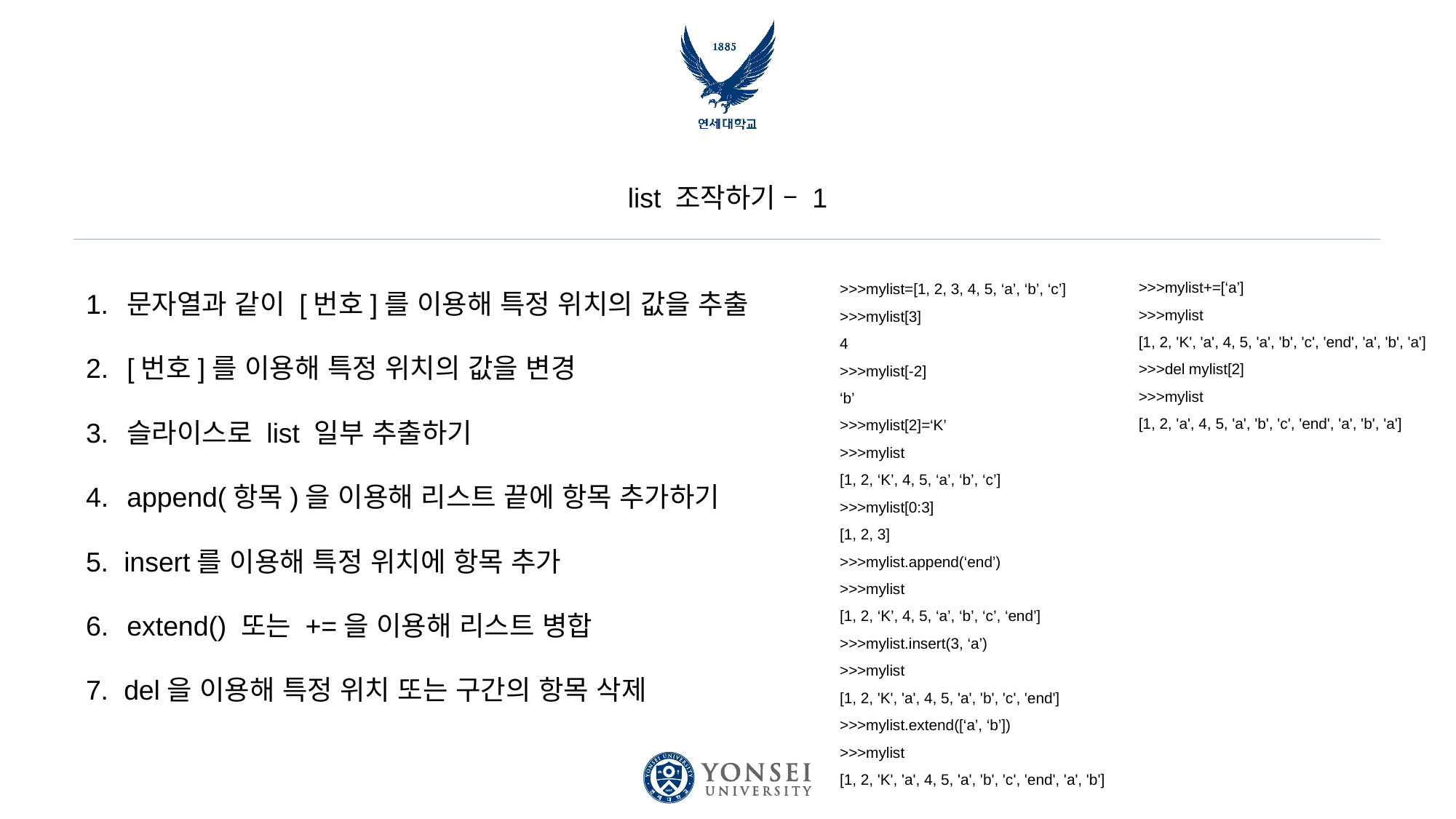

# list 조작하기 – 1
>>>mylist+=[‘a’]
>>>mylist
[1, 2, 'K', 'a', 4, 5, 'a', 'b', 'c', 'end', 'a', 'b', 'a']
>>>del mylist[2]
>>>mylist
[1, 2, 'a', 4, 5, 'a', 'b', 'c', 'end', 'a', 'b', 'a']
문자열과 같이 [번호]를 이용해 특정 위치의 값을 추출
[번호]를 이용해 특정 위치의 값을 변경
슬라이스로 list 일부 추출하기
append(항목)을 이용해 리스트 끝에 항목 추가하기
5.  insert를 이용해 특정 위치에 항목 추가
extend() 또는 +=을 이용해 리스트 병합
7.  del을 이용해 특정 위치 또는 구간의 항목 삭제
>>>mylist=[1, 2, 3, 4, 5, ‘a’, ‘b’, ‘c’]
>>>mylist[3]
4
>>>mylist[-2]
‘b’
>>>mylist[2]=‘K’
>>>mylist
[1, 2, ‘K’, 4, 5, ‘a’, ‘b’, ‘c’]
>>>mylist[0:3]
[1, 2, 3]
>>>mylist.append(‘end’)
>>>mylist
[1, 2, ‘K’, 4, 5, ‘a’, ‘b’, ‘c’, ‘end’]
>>>mylist.insert(3, ‘a’)
>>>mylist
[1, 2, 'K', 'a', 4, 5, 'a', 'b', 'c', 'end']
>>>mylist.extend([‘a’, ‘b’])
>>>mylist
[1, 2, 'K', 'a', 4, 5, 'a', 'b', 'c', 'end', 'a', 'b']